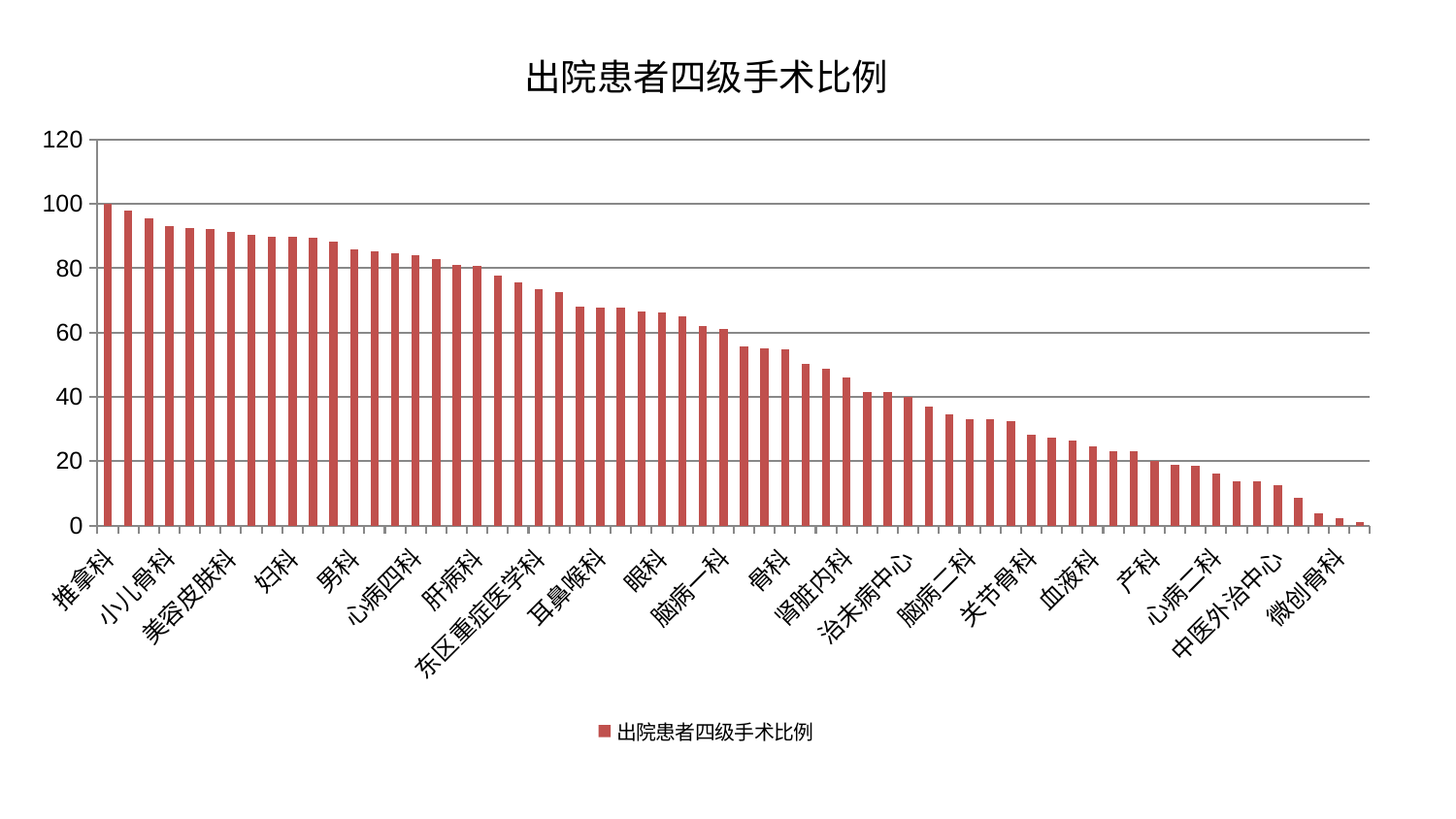

### Chart: 出院患者四级手术比例

| Category | 出院患者四级手术比例 |
|---|---|
| 推拿科 | 100.0 |
| 针灸科 | 97.95748934180453 |
| 老年医学科 | 95.48208433329772 |
| 小儿骨科 | 93.00271628210507 |
| 肝胆外科 | 92.4042150059109 |
| 心血管内科 | 92.30232735063437 |
| 美容皮肤科 | 91.18568067954011 |
| 消化内科 | 90.53095473099668 |
| 心病三科 | 89.68683565745411 |
| 妇科 | 89.65915469506784 |
| 小儿推拿科 | 89.54226654485876 |
| 中医经典科 | 88.30942622119467 |
| 男科 | 85.99210957937606 |
| 身心医学科 | 85.29093088867808 |
| 显微骨科 | 84.58300255596362 |
| 心病四科 | 84.03488950590304 |
| 口腔科 | 82.91911531609584 |
| 重症医学科 | 81.05637051013638 |
| 肝病科 | 80.64937430049605 |
| 神经内科 | 77.62317470928141 |
| 妇二科 | 75.54802783279148 |
| 东区重症医学科 | 73.39639794144722 |
| 神经外科 | 72.45256296374222 |
| 泌尿外科 | 68.07417948242771 |
| 耳鼻喉科 | 67.80396195785306 |
| 运动损伤骨科 | 67.65932913333575 |
| 医院 | 66.50851336126978 |
| 眼科 | 66.38401698555782 |
| 脾胃病科 | 65.12986337972046 |
| 脑病三科 | 61.91373318720626 |
| 脑病一科 | 61.23995871720974 |
| 普通外科 | 55.550650594821775 |
| 呼吸内科 | 54.99530231971227 |
| 骨科 | 54.66267470848689 |
| 内分泌科 | 50.28754574096701 |
| 创伤骨科 | 48.788371427727924 |
| 肾脏内科 | 46.07645116514153 |
| 肛肠科 | 41.4536824952282 |
| 康复科 | 41.37882273162011 |
| 治未病中心 | 40.0697627432952 |
| 西区重症医学科 | 36.98992810933995 |
| 心病一科 | 34.60142951880135 |
| 脑病二科 | 33.19464533804648 |
| 肾病科 | 33.192784022762986 |
| 周围血管科 | 32.50942665274766 |
| 关节骨科 | 28.12275051218333 |
| 脾胃科消化科合并 | 27.420097742031185 |
| 乳腺甲状腺外科 | 26.369283444670682 |
| 血液科 | 24.71111878571829 |
| 儿科 | 23.21540338685323 |
| 东区肾病科 | 23.07351926309744 |
| 产科 | 20.07483535426643 |
| 胸外科 | 18.936497346070954 |
| 妇科妇二科合并 | 18.437555411471134 |
| 心病二科 | 16.21693770037037 |
| 脊柱骨科 | 13.783143590948688 |
| 肿瘤内科 | 13.627275842043323 |
| 中医外治中心 | 12.472133048258726 |
| 风湿病科 | 8.706380590902095 |
| 综合内科 | 3.6404413843882995 |
| 微创骨科 | 2.19517411792849 |
| 皮肤科 | 1.2095067515870035 |
149